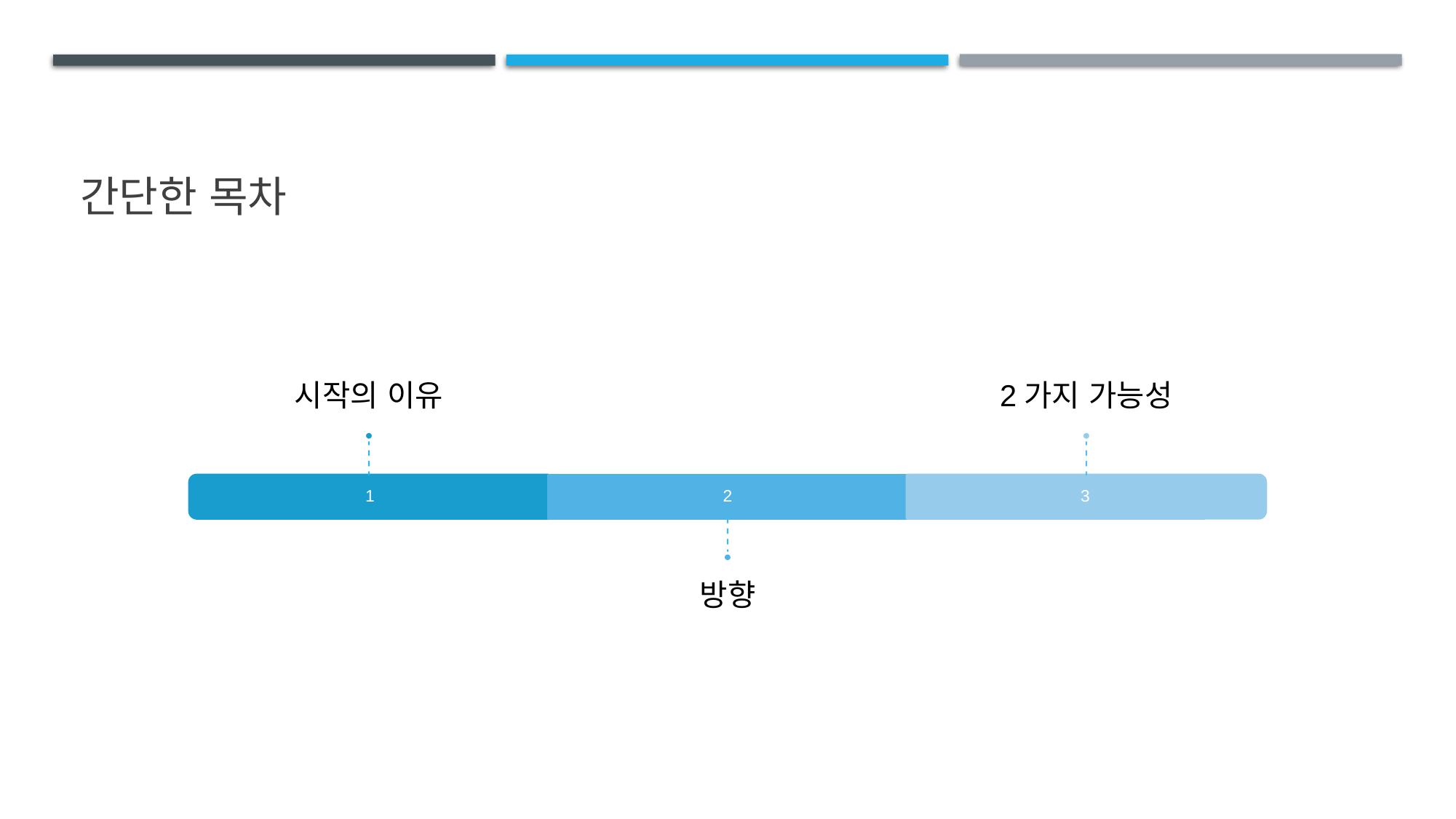

# 간단한 목차
1
시작의 이유
2
방향
3
2가지 가능성